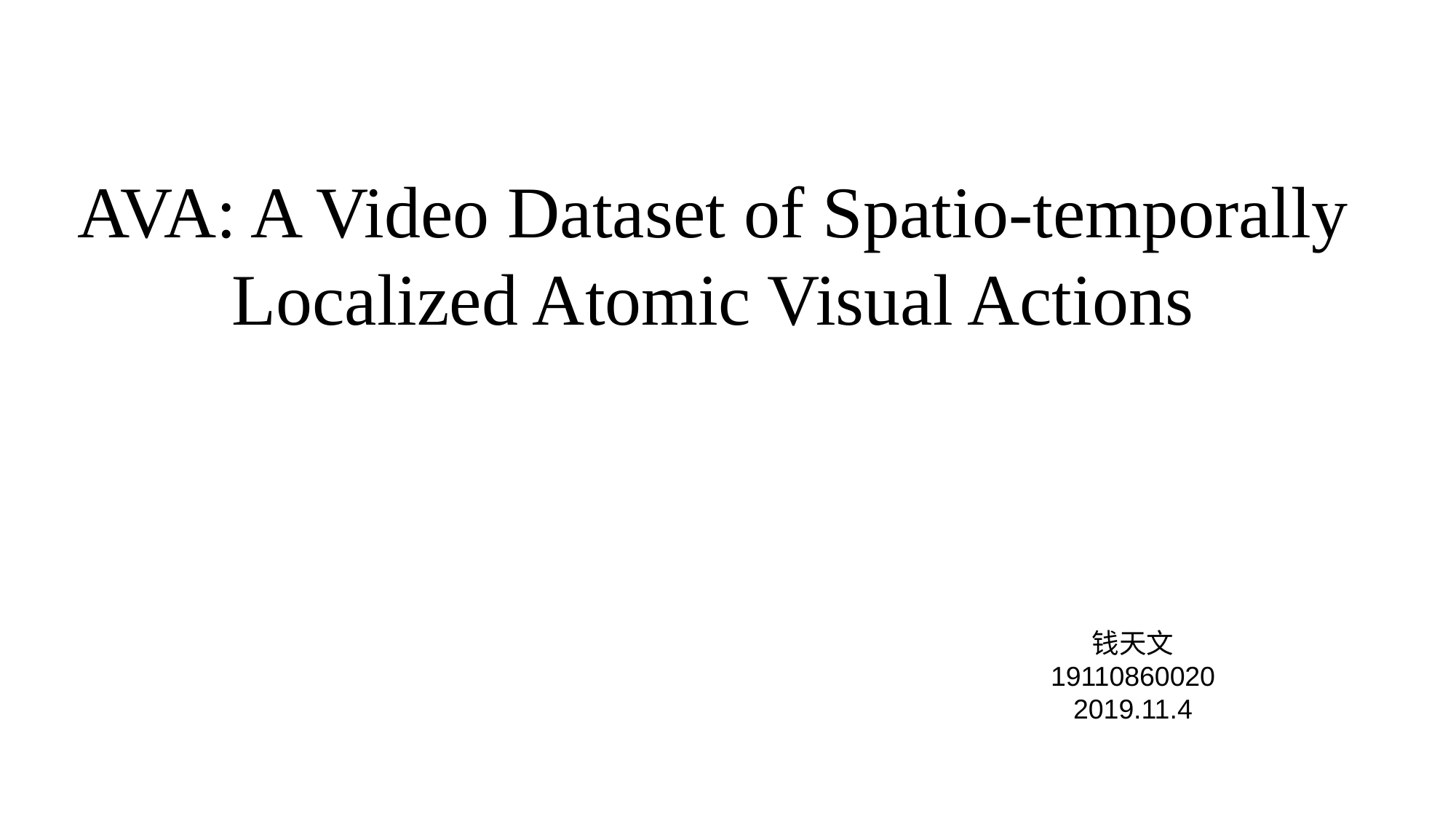

AVA: A Video Dataset of Spatio-temporally Localized Atomic Visual Actions
钱天文
19110860020
2019.11.4